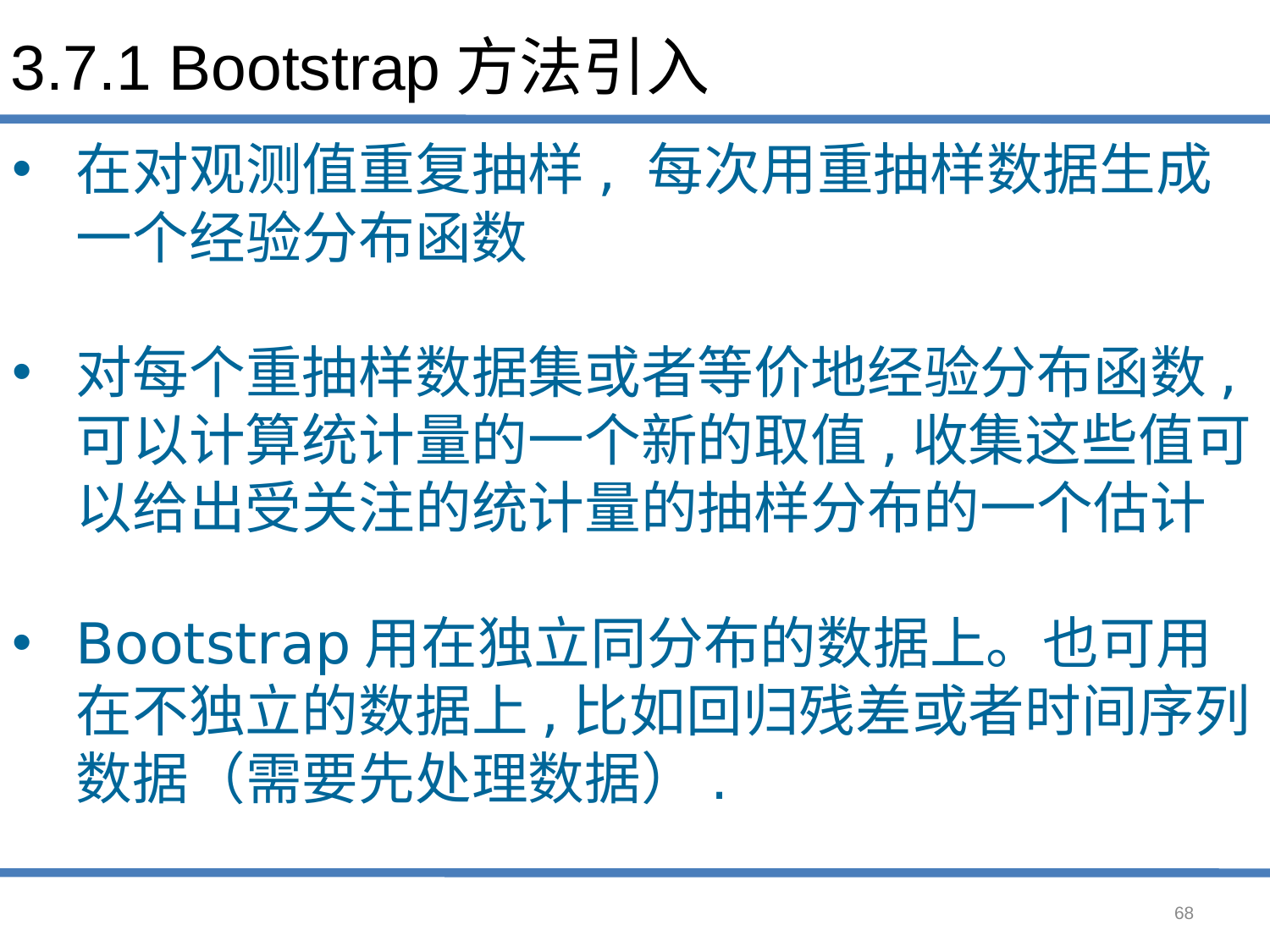

# 3.7.1 Bootstrap方法引入
在对观测值重复抽样, 每次用重抽样数据生成一个经验分布函数

对每个重抽样数据集或者等价地经验分布函数, 可以计算统计量的一个新的取值,收集这些值可以给出受关注的统计量的抽样分布的一个估计

Bootstrap用在独立同分布的数据上。也可用在不独立的数据上,比如回归残差或者时间序列数据（需要先处理数据）.
68